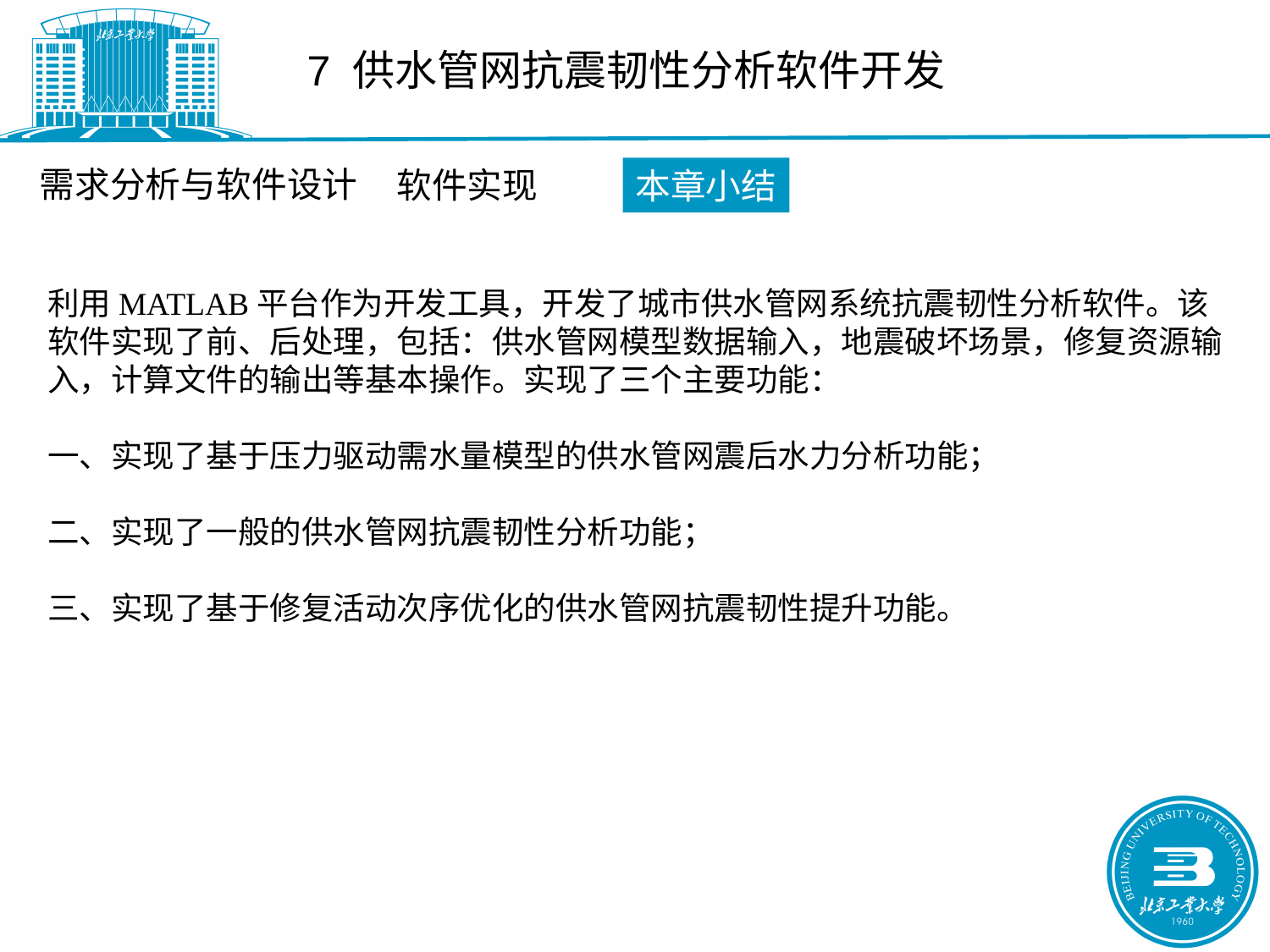

7 供水管网抗震韧性分析软件开发
需求分析与软件设计
软件实现
本章小结
利用MATLAB平台作为开发工具，开发了城市供水管网系统抗震韧性分析软件。该软件实现了前、后处理，包括：供水管网模型数据输入，地震破坏场景，修复资源输入，计算文件的输出等基本操作。实现了三个主要功能：

一、实现了基于压力驱动需水量模型的供水管网震后水力分析功能；

二、实现了一般的供水管网抗震韧性分析功能；

三、实现了基于修复活动次序优化的供水管网抗震韧性提升功能。